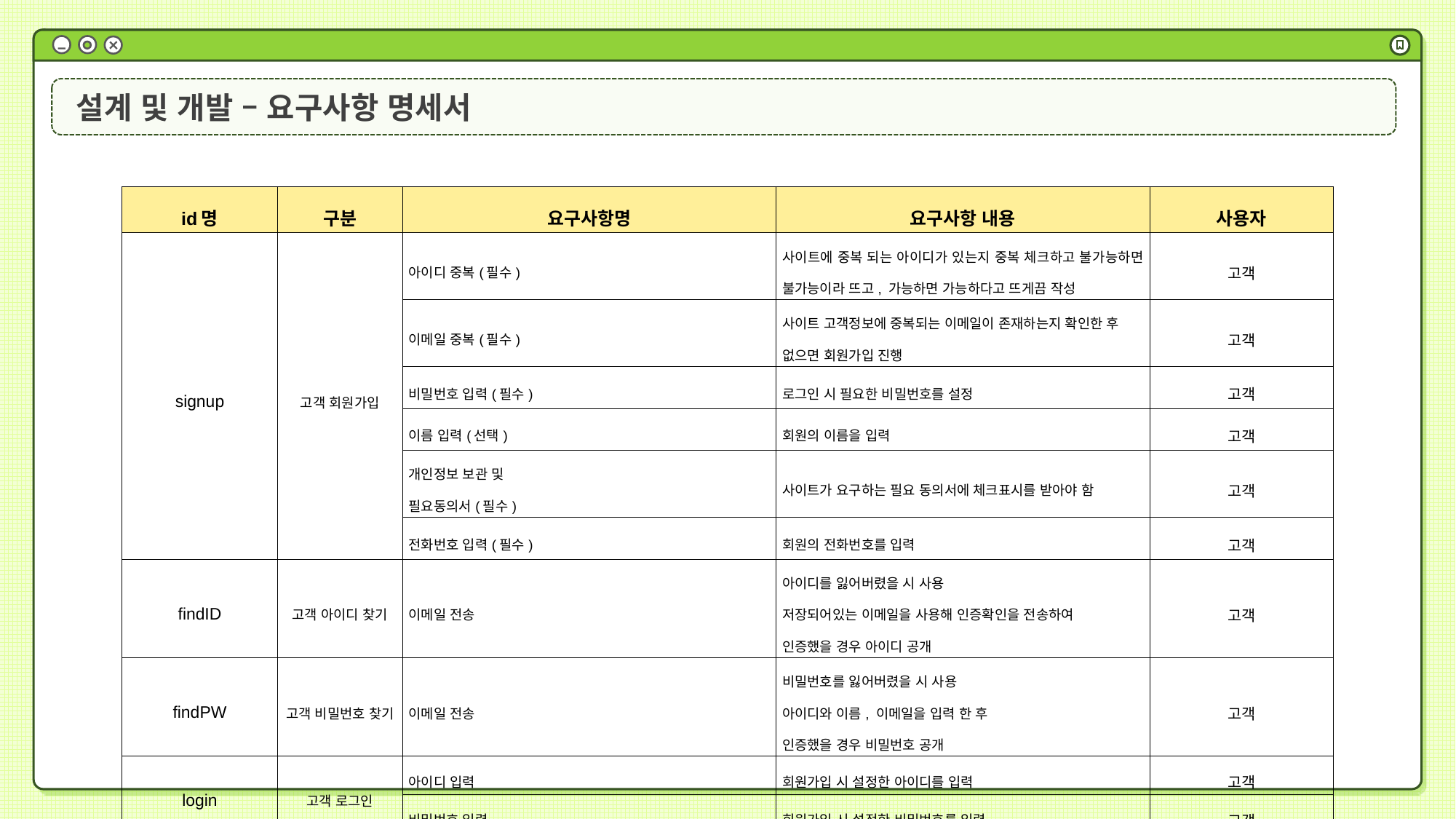

설계 및 개발 – 요구사항 명세서
| id명 | 구분 | 요구사항명 | 요구사항 내용 | 사용자 |
| --- | --- | --- | --- | --- |
| signup | 고객 회원가입 | 아이디 중복(필수) | 사이트에 중복 되는 아이디가 있는지 중복 체크하고 불가능하면 불가능이라 뜨고, 가능하면 가능하다고 뜨게끔 작성 | 고객 |
|  |  | 이메일 중복(필수) | 사이트 고객정보에 중복되는 이메일이 존재하는지 확인한 후 없으면 회원가입 진행 | 고객 |
|  |  | 비밀번호 입력(필수) | 로그인 시 필요한 비밀번호를 설정 | 고객 |
|  |  | 이름 입력(선택) | 회원의 이름을 입력 | 고객 |
|  |  | 개인정보 보관 및 필요동의서(필수) | 사이트가 요구하는 필요 동의서에 체크표시를 받아야 함 | 고객 |
|  |  | 전화번호 입력(필수) | 회원의 전화번호를 입력 | 고객 |
| findID | 고객 아이디 찾기 | 이메일 전송 | 아이디를 잃어버렸을 시 사용 저장되어있는 이메일을 사용해 인증확인을 전송하여 인증했을 경우 아이디 공개 | 고객 |
| findPW | 고객 비밀번호 찾기 | 이메일 전송 | 비밀번호를 잃어버렸을 시 사용 아이디와 이름, 이메일을 입력 한 후 인증했을 경우 비밀번호 공개 | 고객 |
| login | 고객 로그인 | 아이디 입력 | 회원가입 시 설정한 아이디를 입력 | 고객 |
|  |  | 비밀번호 입력 | 회원가입 시 설정한 비밀번호를 입력 | 고객 |